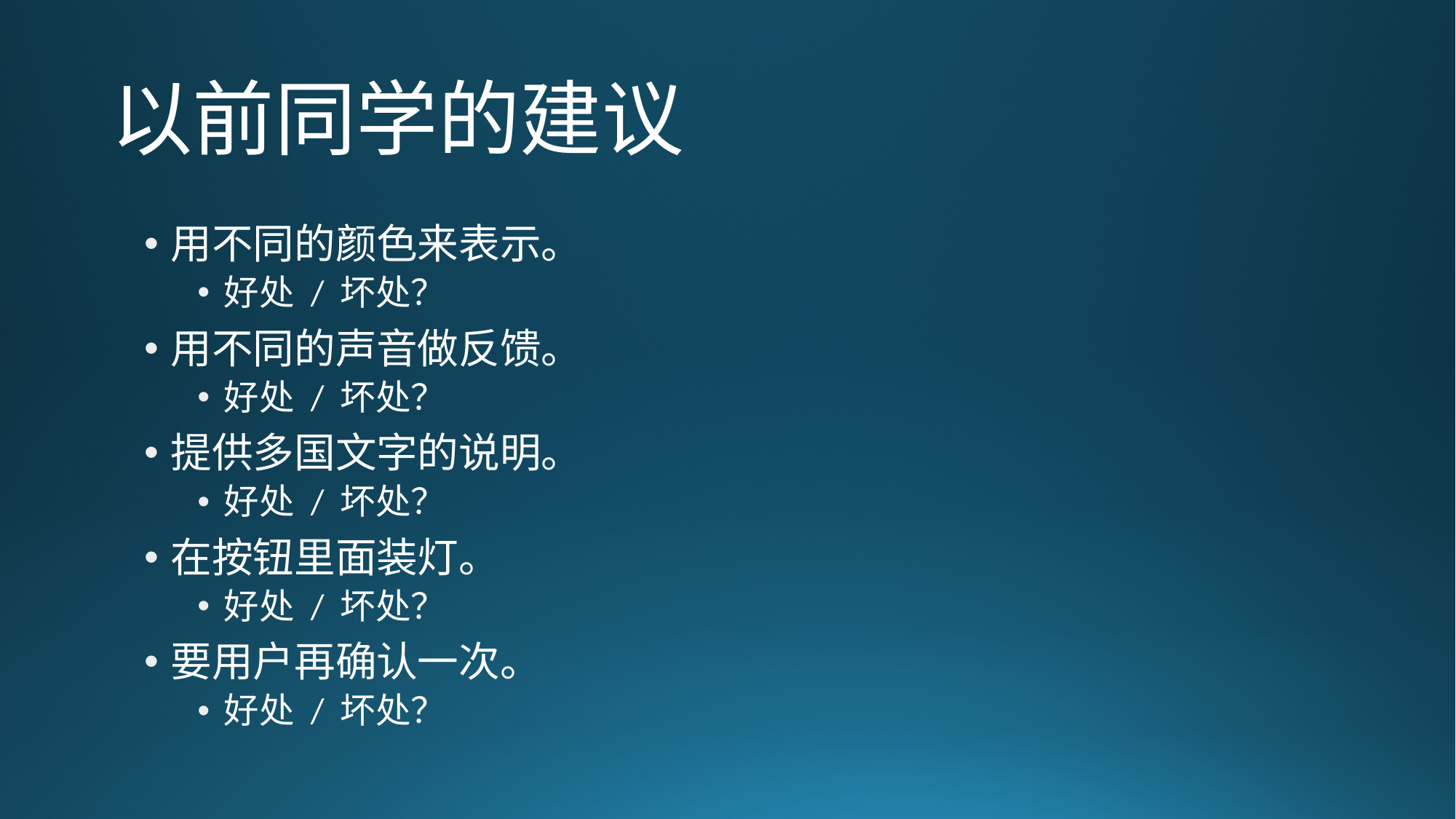

# 以前同学的建议
用不同的颜色来表示。
好处 / 坏处？
用不同的声音做反馈。
好处 / 坏处？
提供多国文字的说明。
好处 / 坏处？
在按钮里面装灯。
好处 / 坏处？
要用户再确认一次。
好处 / 坏处？